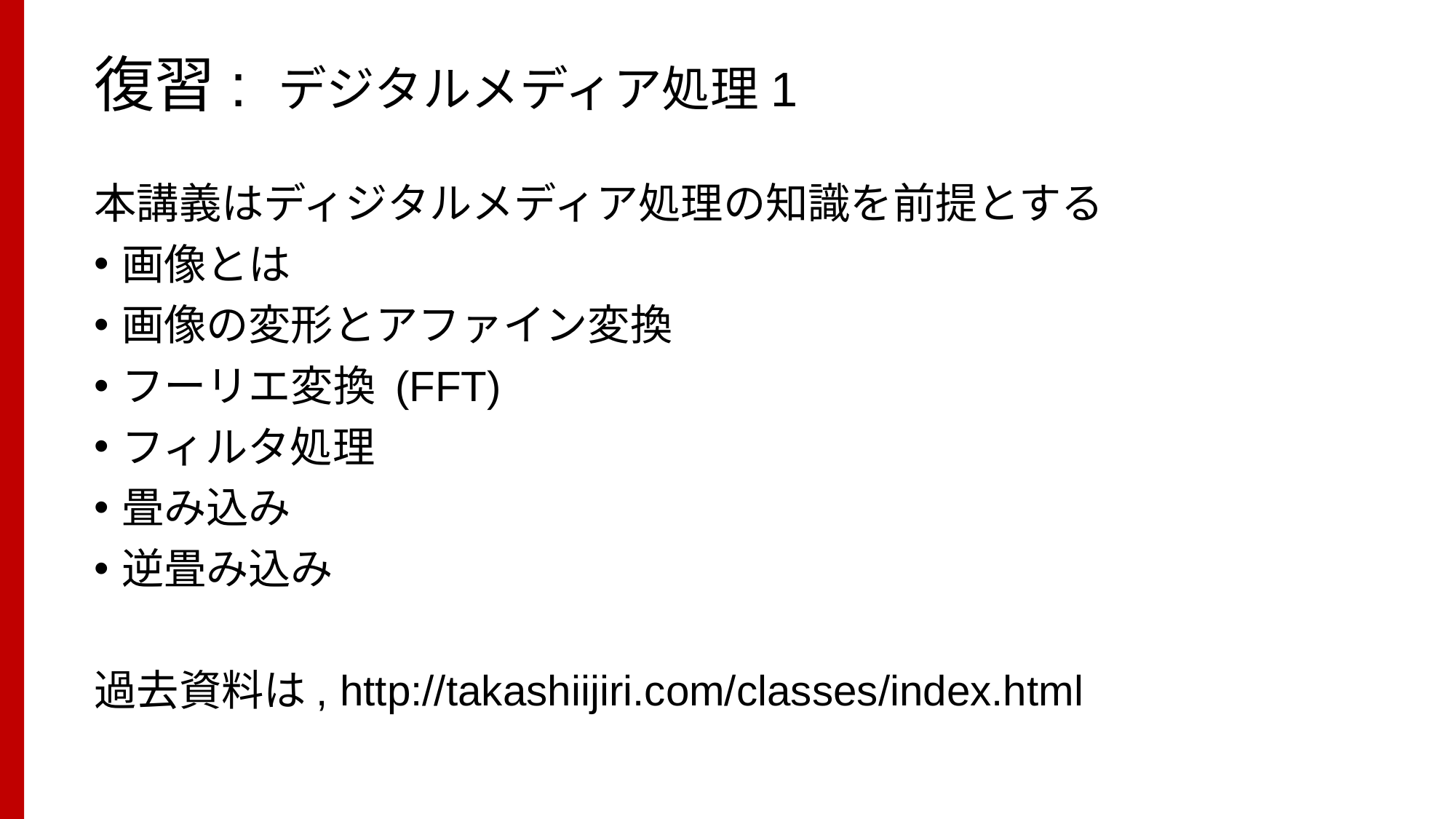

# 復習: デジタルメディア処理1
本講義はディジタルメディア処理の知識を前提とする
画像とは
画像の変形とアファイン変換
フーリエ変換 (FFT)
フィルタ処理
畳み込み
逆畳み込み

過去資料は, http://takashiijiri.com/classes/index.html